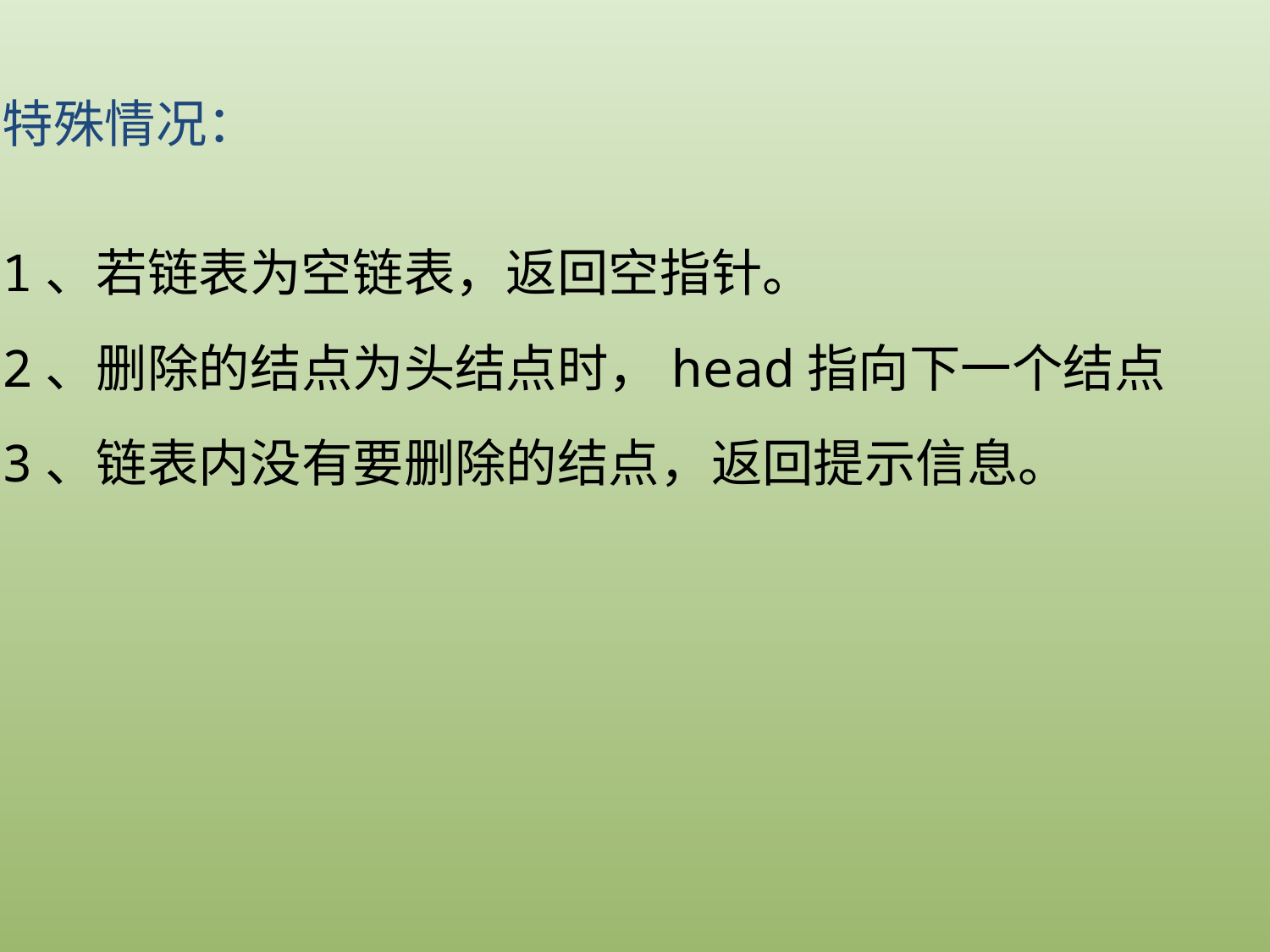

特殊情况：
1、若链表为空链表，返回空指针。
2、删除的结点为头结点时，head指向下一个结点
3、链表内没有要删除的结点，返回提示信息。
576